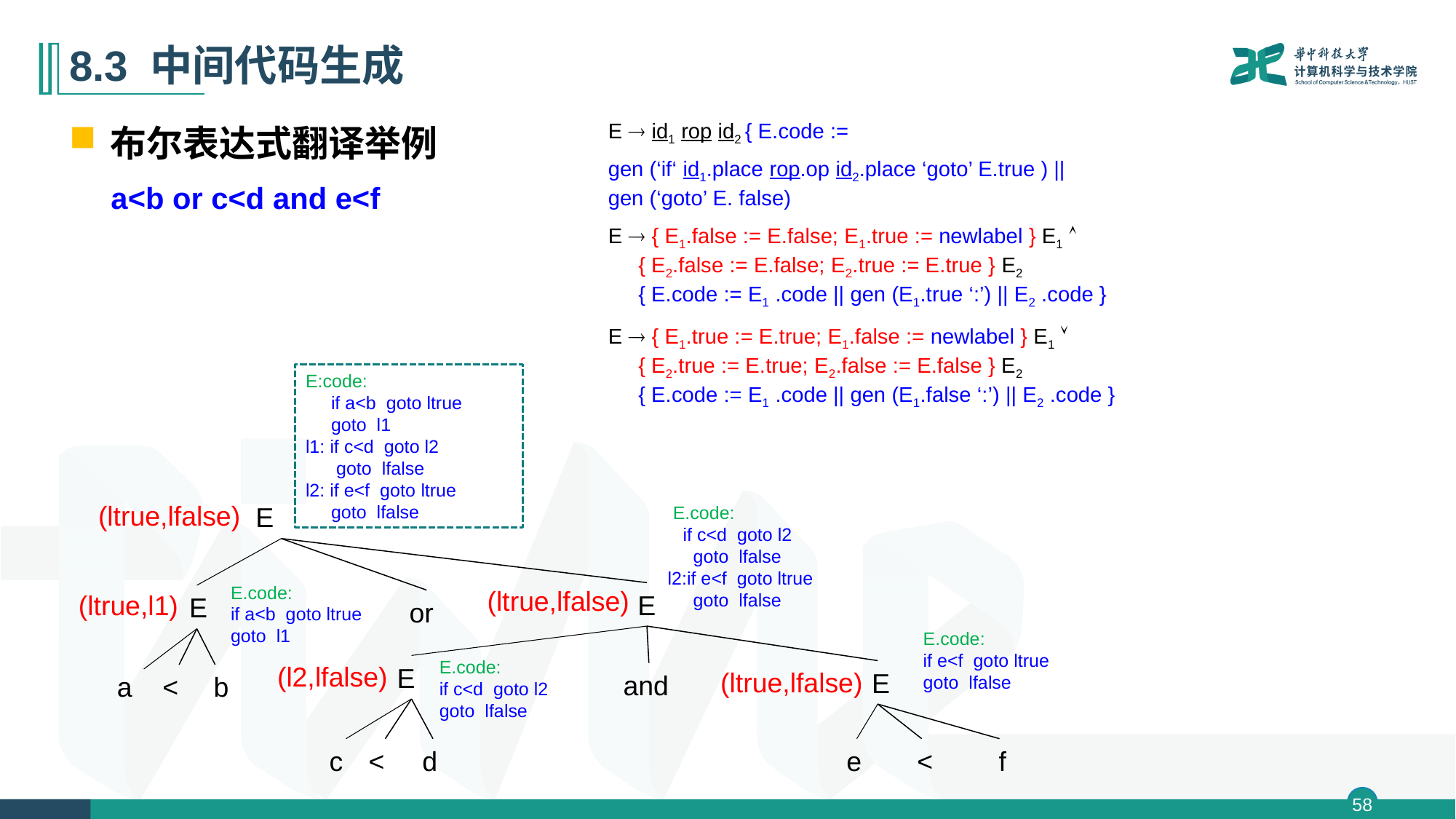

# 8.3 中间代码生成
E → id1 rop id2 { E.code :=
gen (‘if‘ id1.place rop.op id2.place ‘goto’ E.true ) ||
gen (‘goto’ E. false)
布尔表达式翻译举例
     a<b or c<d and e<f

E → { E1.false := E.false; E1.true := newlabel } E1 ∧
     { E2.false := E.false; E2.true := E.true } E2
     { E.code := E1 .code || gen (E1.true ‘:’) || E2 .code }
E → { E1.true := E.true; E1.false := newlabel } E1 ∨
     { E2.true := E.true; E2.false := E.false } E2
     { E.code := E1 .code || gen (E1.false ‘:’) || E2 .code }
E:code:
     if a<b  goto ltrue
     goto  l1
l1: if c<d  goto l2
      goto  lfalse
l2: if e<f  goto ltrue
     goto  lfalse
(ltrue,lfalse)
E
 E.code:
   if c<d  goto l2
     goto  lfalse
l2:if e<f  goto ltrue
     goto  lfalse

E.code:
if a<b  goto ltrue
goto  l1
(ltrue,lfalse)
E
(ltrue,l1)
E
or
E.code:
if e<f  goto ltrue
goto  lfalse
E.code:
if c<d  goto l2
goto  lfalse
(l2,lfalse)
E
(ltrue,lfalse)
E
and
a
<
b
c
<
d
e
<
f